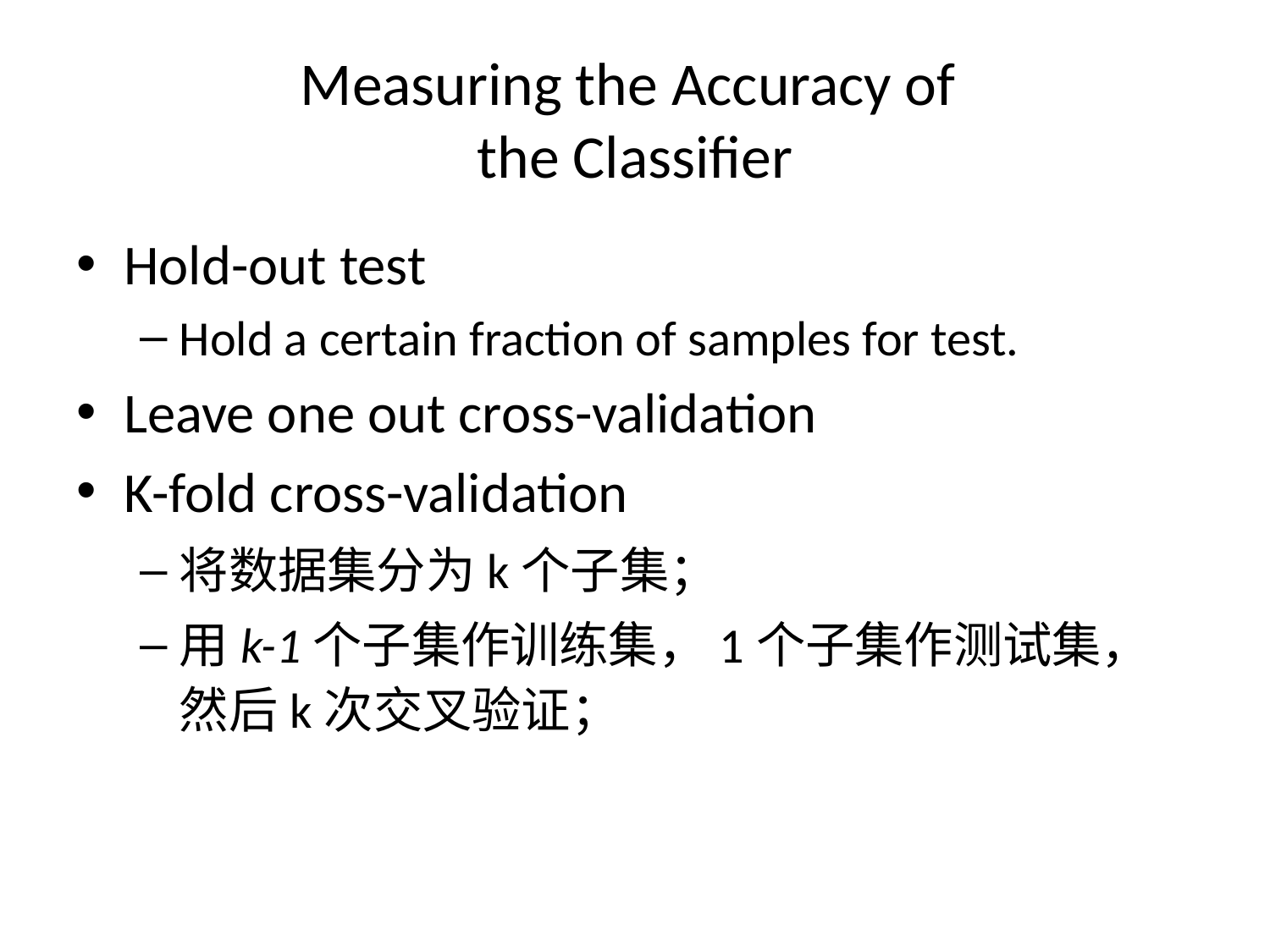

# Measuring the Accuracy of the Classifier
Hold-out test
Hold a certain fraction of samples for test.
Leave one out cross-validation
K-fold cross-validation
将数据集分为k个子集；
用k-1个子集作训练集，1个子集作测试集，然后k次交叉验证；